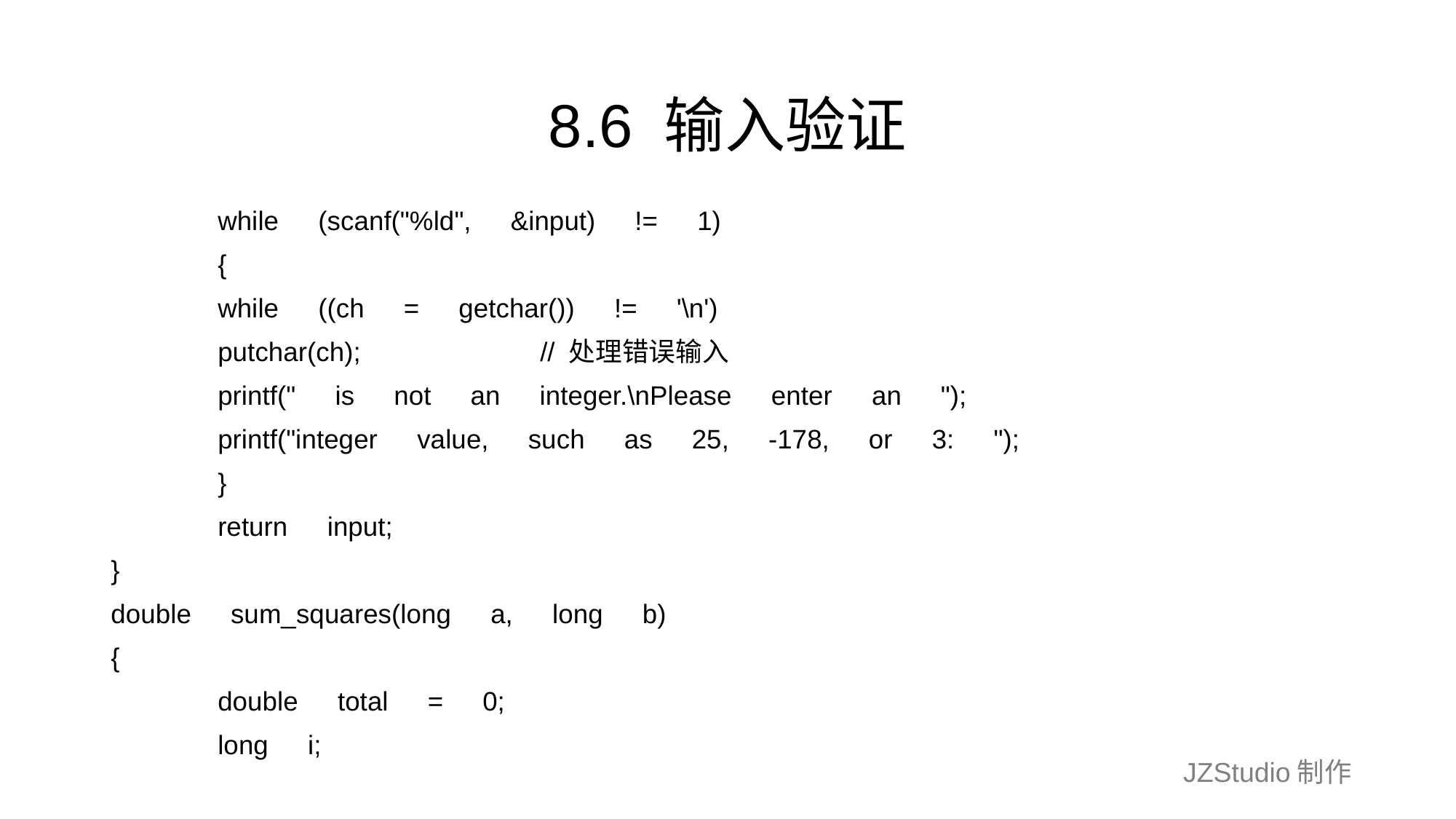

# 8.6 输入验证
	while　(scanf("%ld",　&input)　!=　1)
	{
		while　((ch　=　getchar())　!=　'\n')
			putchar(ch);　　　　　　 // 处理错误输入
		printf("　is　not　an　integer.\nPlease　enter　an　");
		printf("integer　value,　such　as　25,　-178,　or　3:　");
	}
	return　input;
}
double　sum_squares(long　a,　long　b)
{
	double　total　=　0;
	long　i;